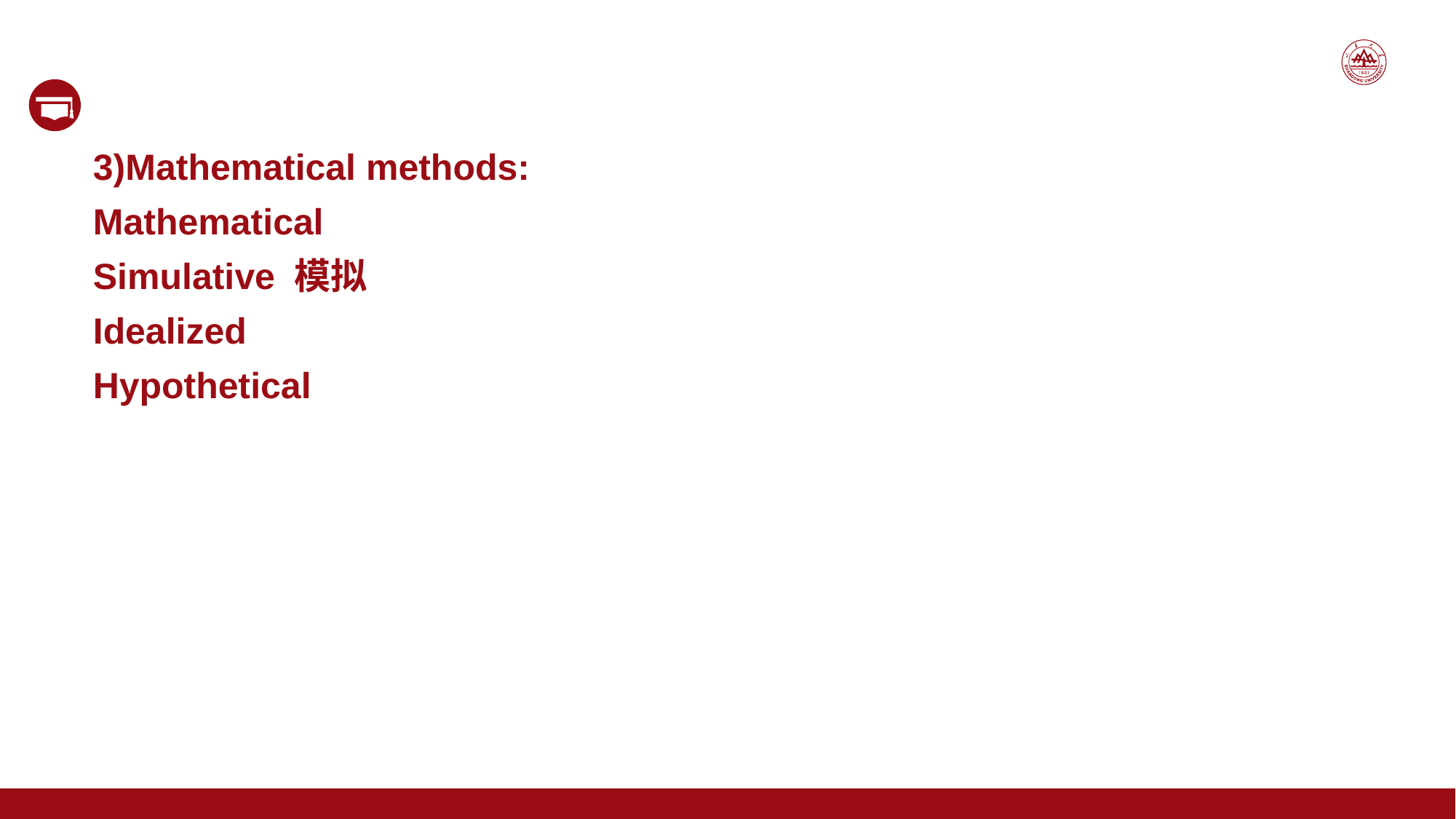

3)Mathematical methods:
Mathematical
Simulative 模拟
Idealized
Hypothetical